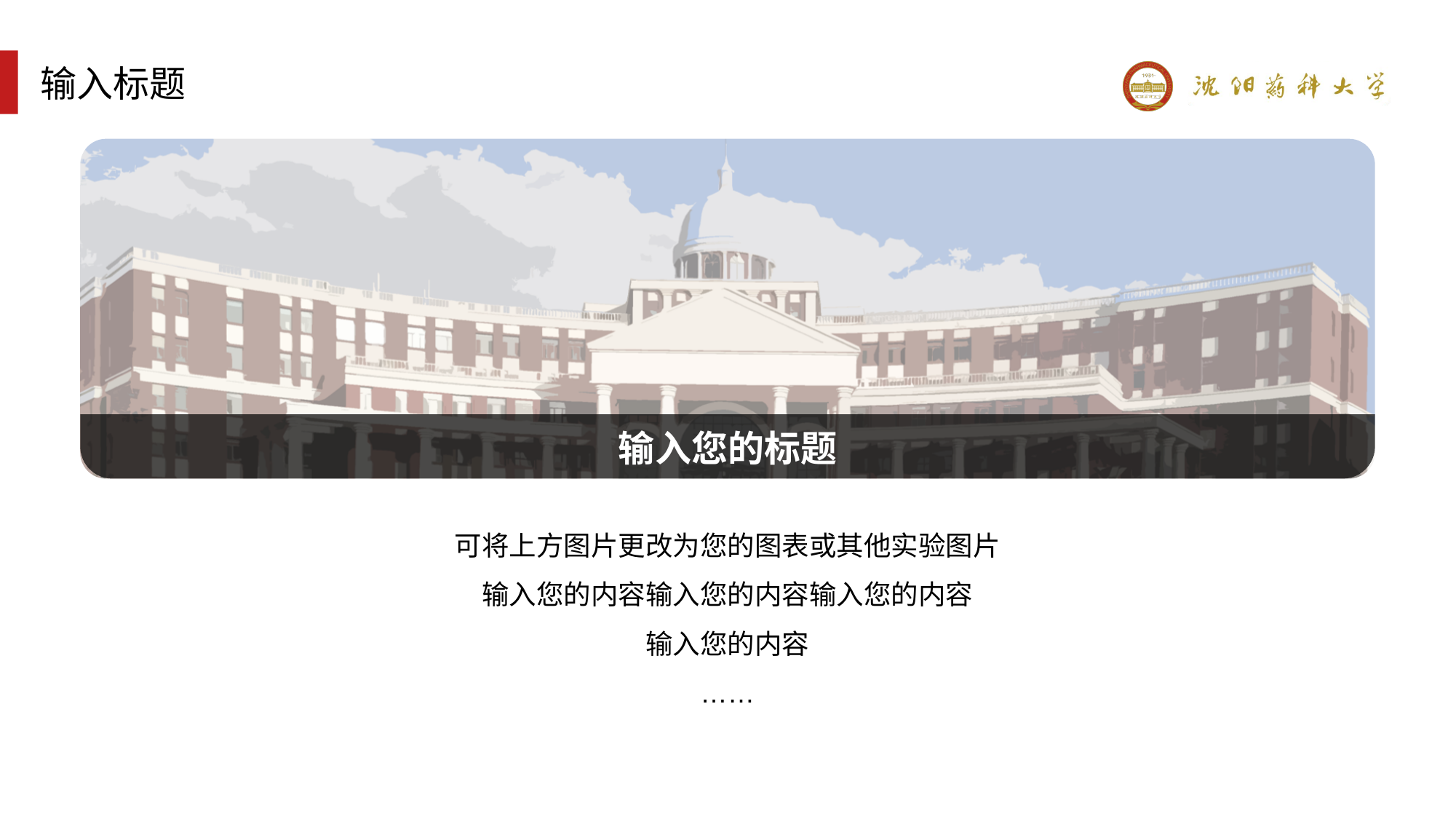

输入标题

输入您的标题
可将上方图片更改为您的图表或其他实验图片
输入您的内容输入您的内容输入您的内容
输入您的内容
……